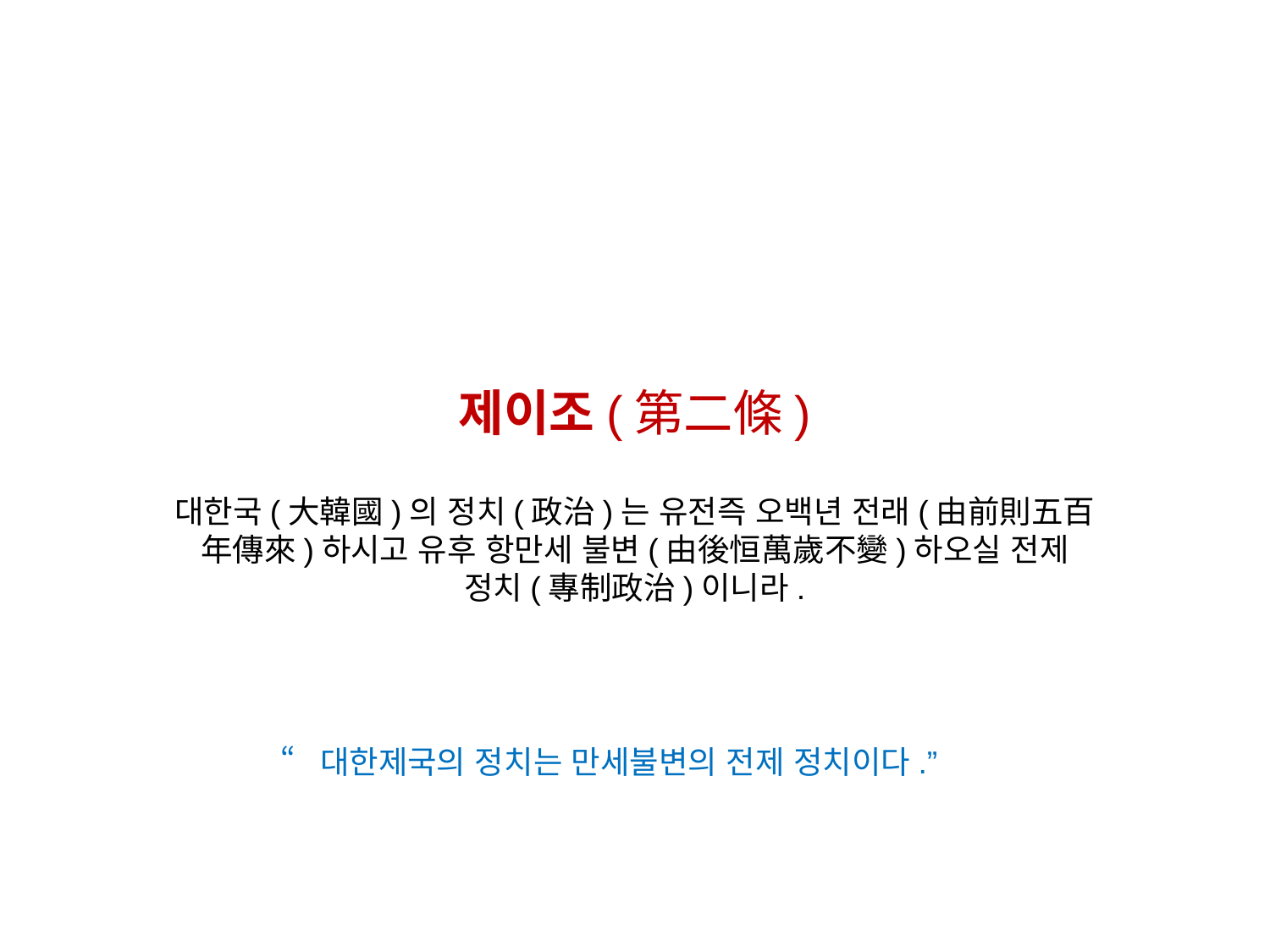

제이조(第二條)

대한국(大韓國)의 정치(政治)는 유전즉 오백년 전래(由前則五百年傳來)하시고 유후 항만세 불변(由後恒萬歲不變)하오실 전제 정치(專制政治)이니라.
“대한제국의 정치는 만세불변의 전제 정치이다.”